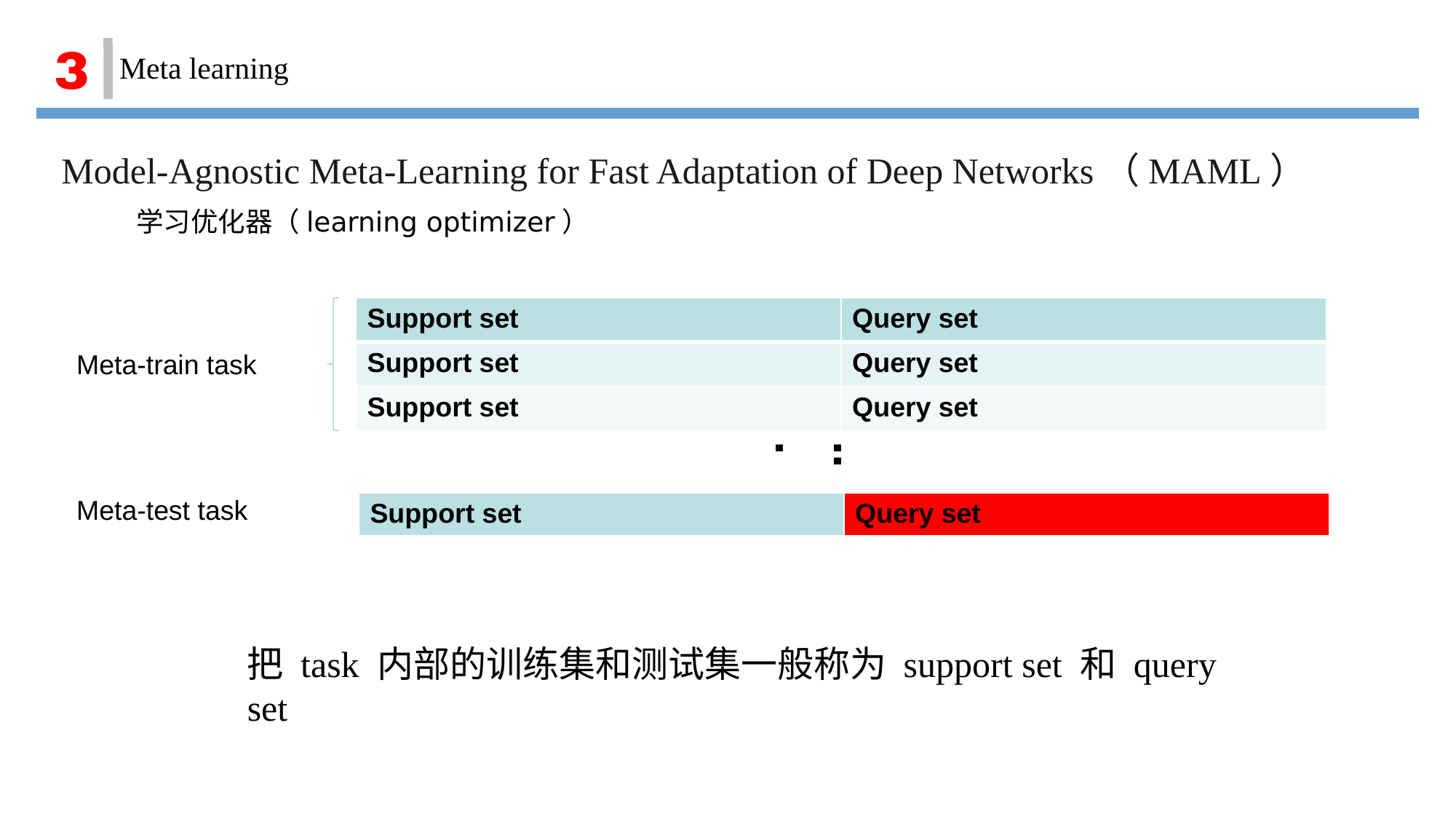

3

Meta learning
Model-Agnostic Meta-Learning for Fast Adaptation of Deep Networks（MAML）
学习优化器（learning optimizer）

| Support set | Query set |
| --- | --- |
| Support set | Query set |
| Support set | Query set |
Meta-train task
...
Meta-test task
| Support set | Query set |
| --- | --- |
把 task 内部的训练集和测试集一般称为 support set 和 query set